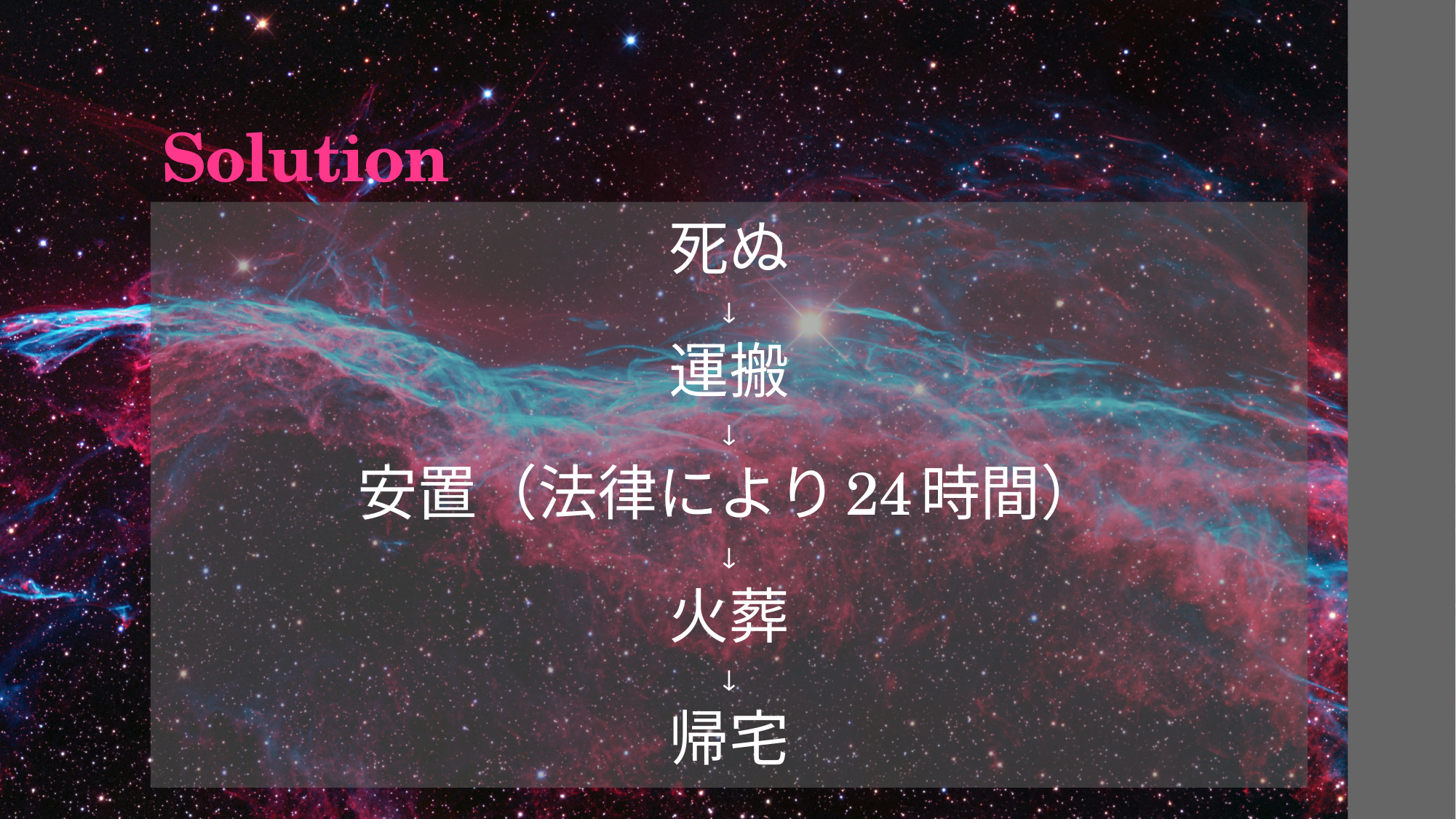

# Solution
死ぬ
↓
運搬
↓
安置（法律により24時間）
↓
火葬
↓
帰宅